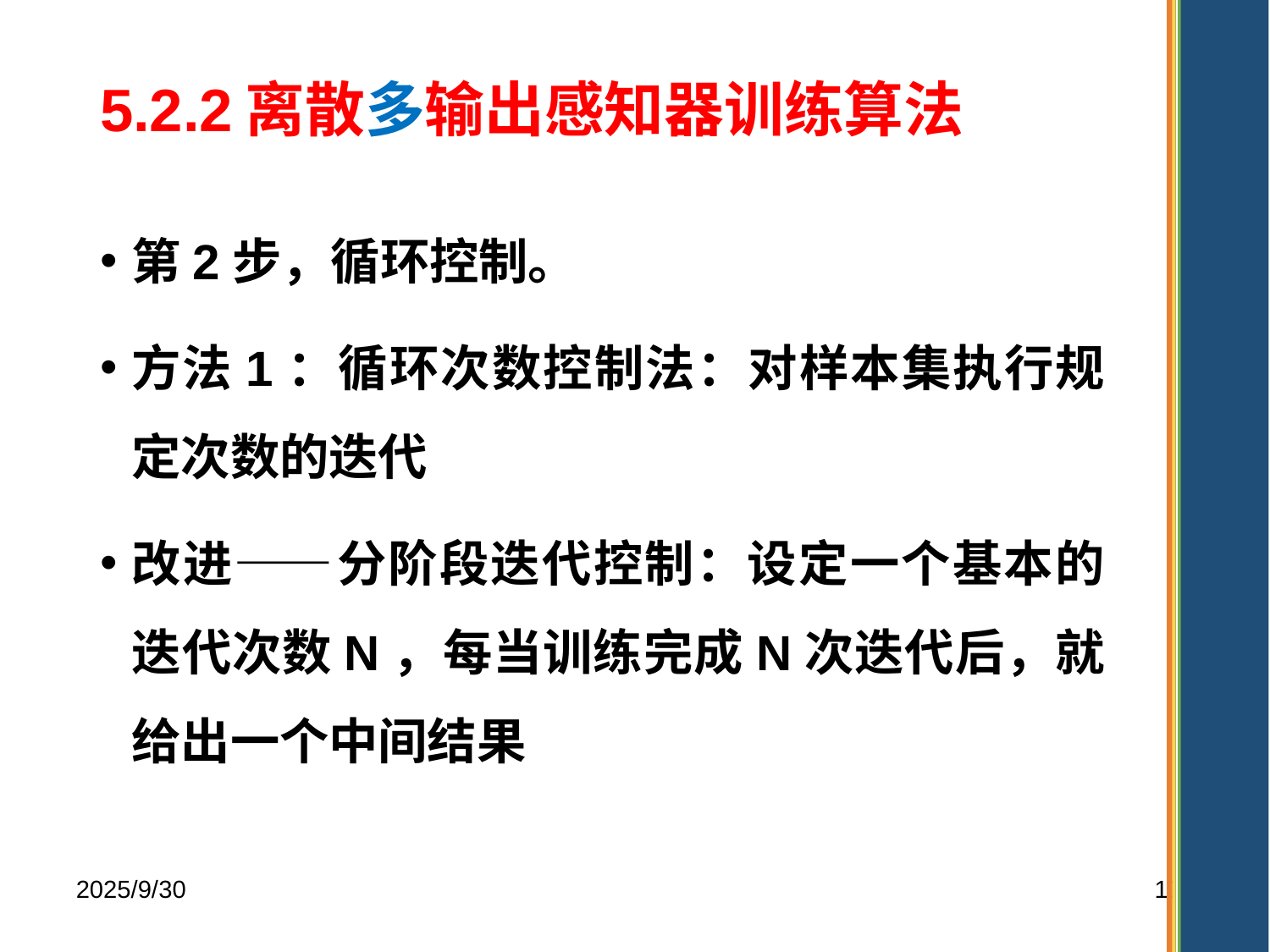

5.2.2离散多输出感知器训练算法
第2步，循环控制。
方法1：循环次数控制法：对样本集执行规定次数的迭代
改进——分阶段迭代控制：设定一个基本的迭代次数N，每当训练完成N次迭代后，就给出一个中间结果
2025/9/30
117